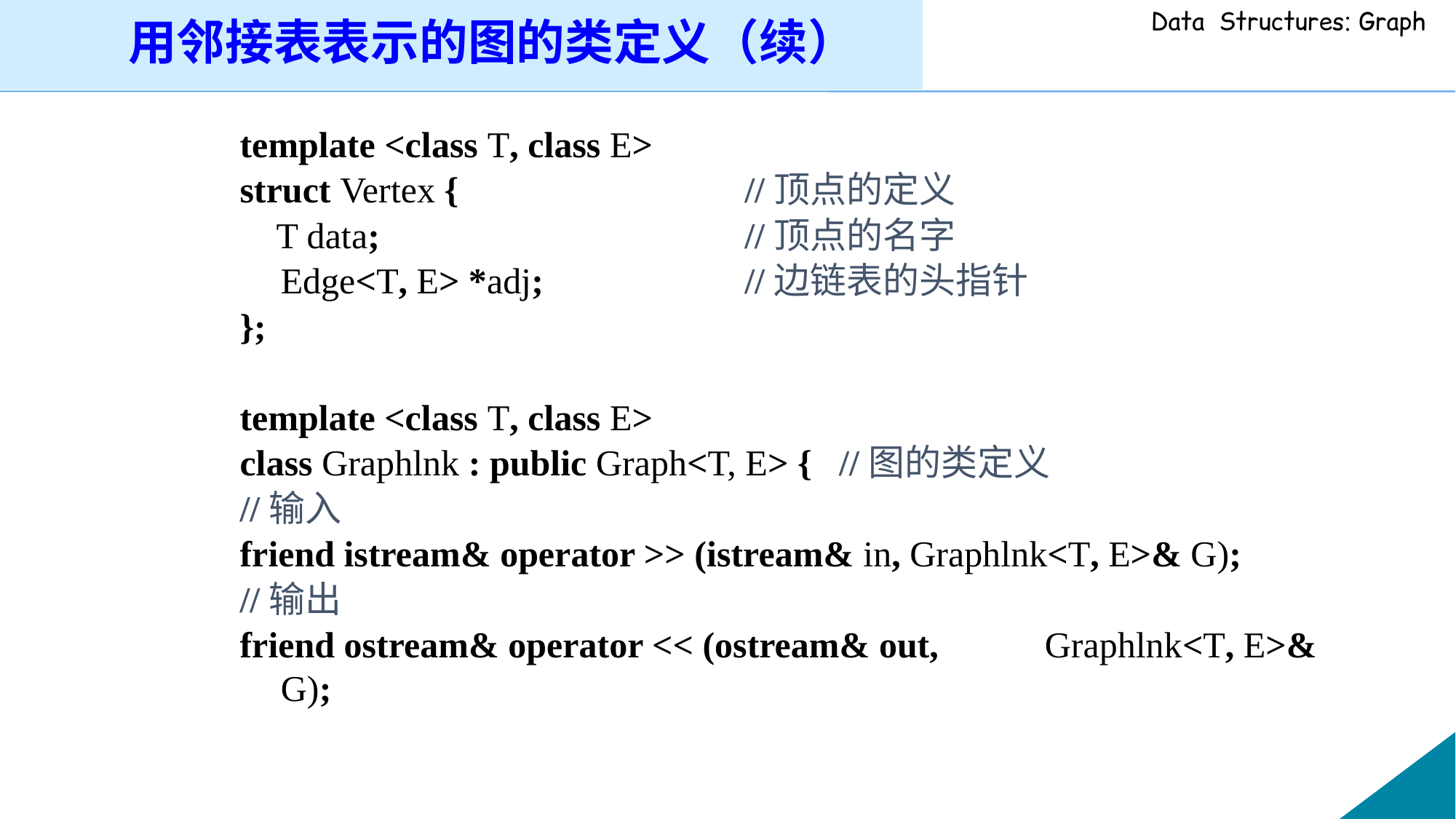

用邻接表表示的图的类定义（续）
template <class T, class E>
struct Vertex {			   //顶点的定义
    T data;				   //顶点的名字
	Edge<T, E> *adj;		   //边链表的头指针
};

template <class T, class E>
class Graphlnk : public Graph<T, E> {   //图的类定义
//输入
friend istream& operator >> (istream& in, Graphlnk<T, E>& G);
//输出
friend ostream& operator << (ostream& out, 	Graphlnk<T, E>& G);